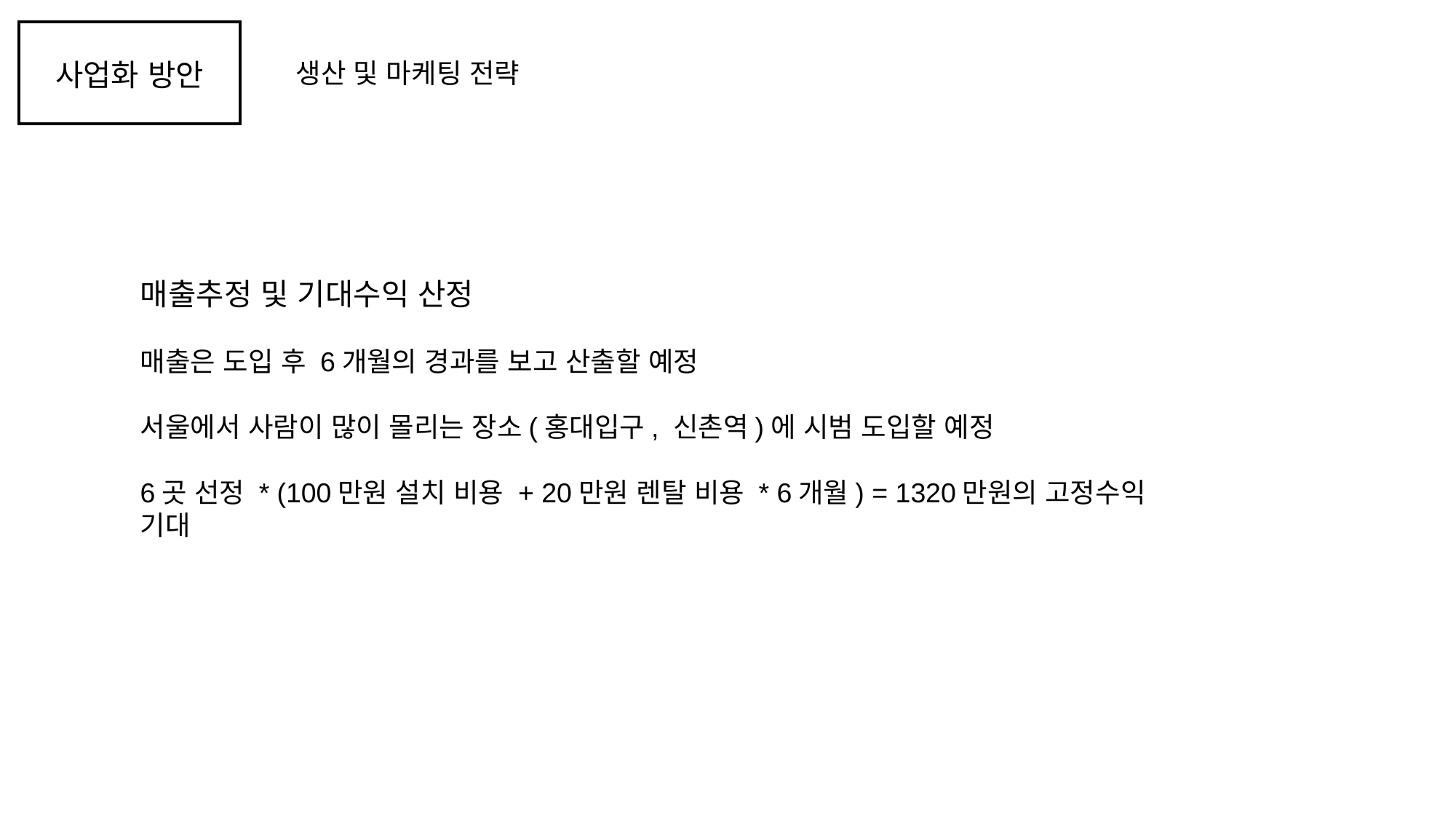

사업화 방안
생산 및 마케팅 전략
매출추정 및 기대수익 산정

매출은 도입 후 6개월의 경과를 보고 산출할 예정

서울에서 사람이 많이 몰리는 장소(홍대입구, 신촌역)에 시범 도입할 예정

6곳 선정 * (100만원 설치 비용 + 20만원 렌탈 비용 * 6개월) = 1320만원의 고정수익 기대